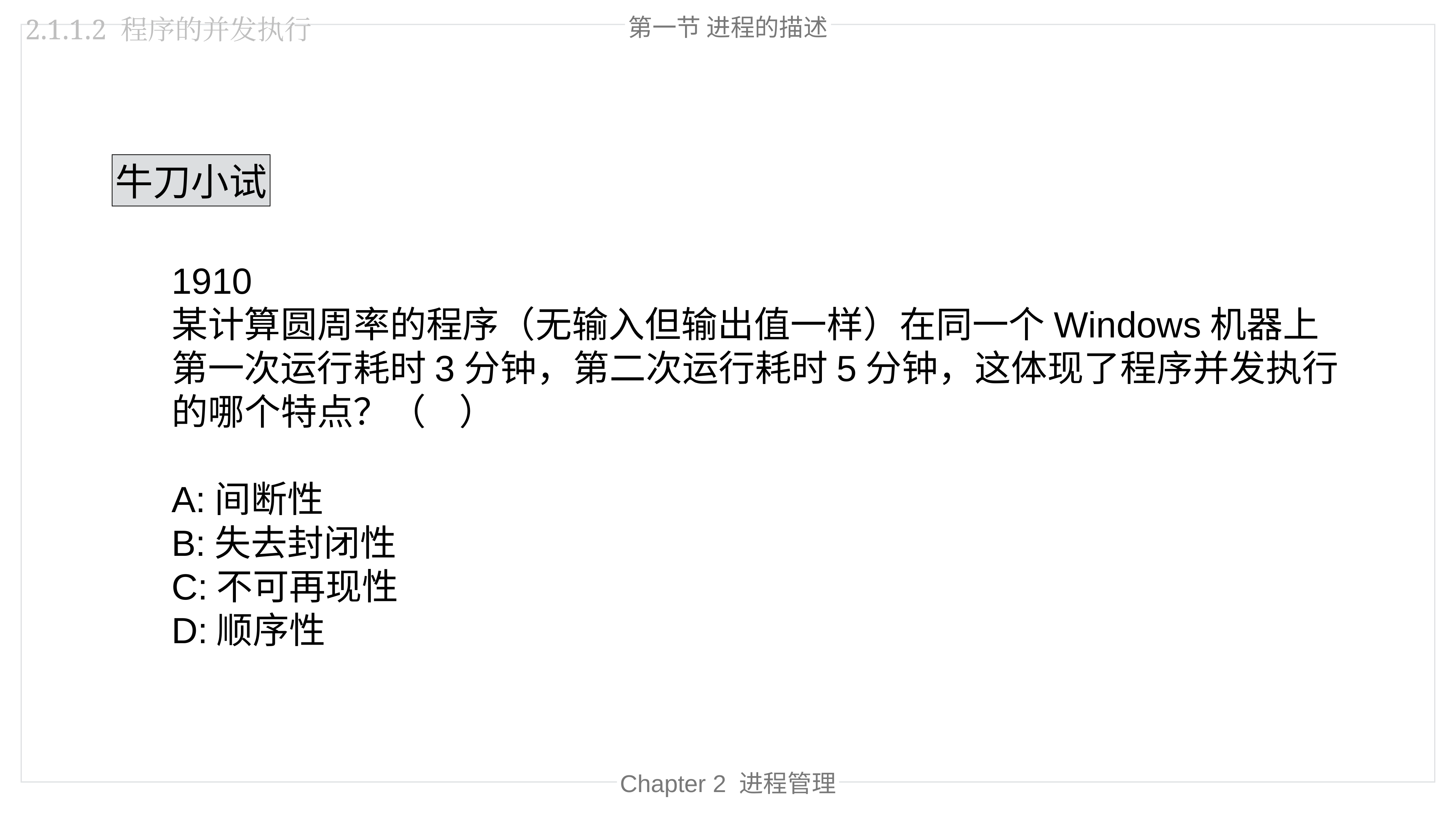

第一节 进程的描述
2.1.1.2 程序的并发执行

牛刀小试
1910
某计算圆周率的程序（无输入但输出值一样）在同一个Windows机器上第一次运行耗时3分钟，第二次运行耗时5分钟，这体现了程序并发执行的哪个特点？（    ）

A:间断性
B:失去封闭性
C:不可再现性
D:顺序性
Chapter 2 进程管理